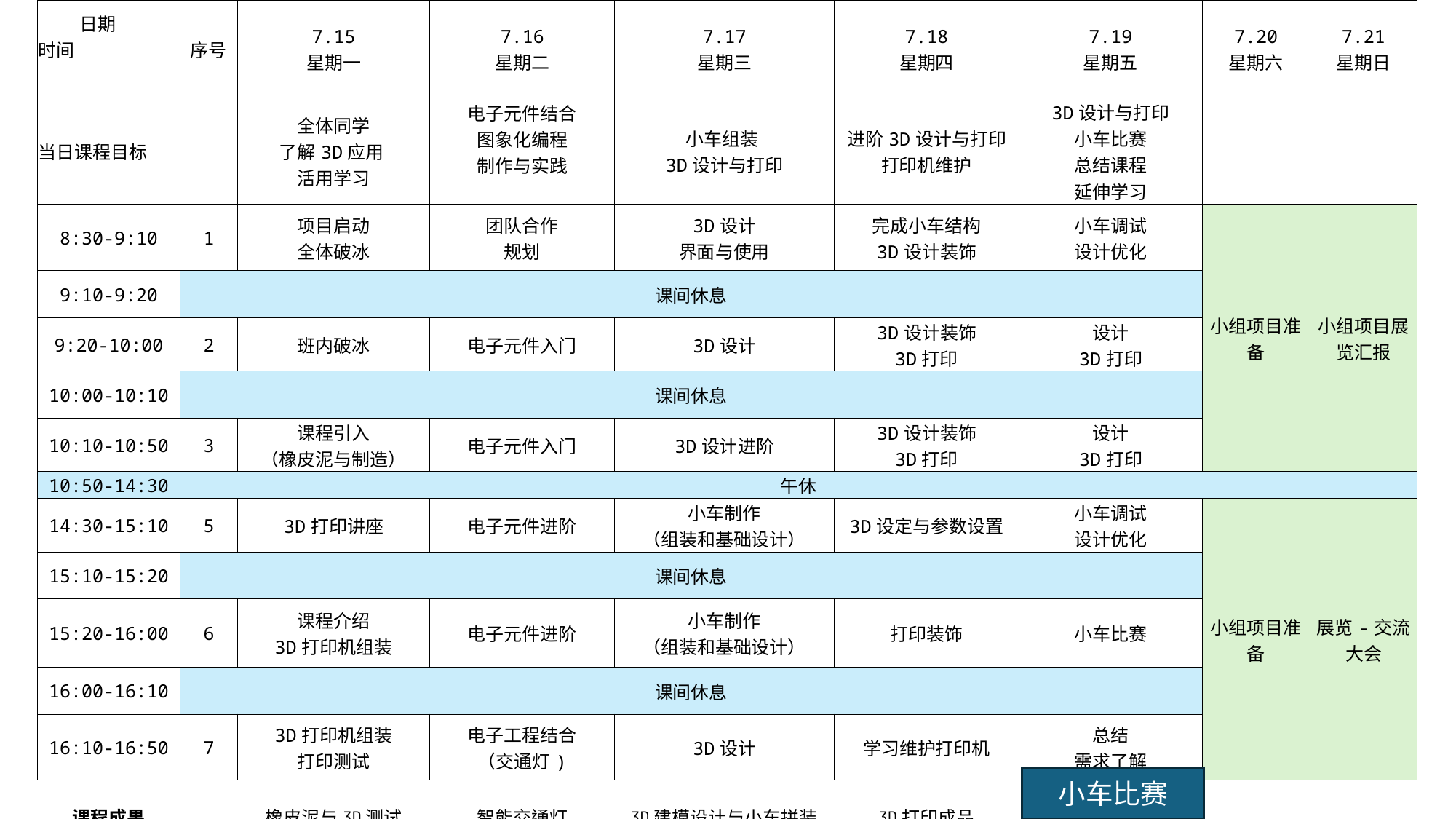

| 日期 时间 | 序号 | 7.15 星期一 | 7.16 星期二 | 7.17 星期三 | 7.18 星期四 | 7.19 星期五 | 7.20 星期六 | 7.21 星期日 |
| --- | --- | --- | --- | --- | --- | --- | --- | --- |
| 当日课程目标 |  | 全体同学 了解3D应用 活用学习 | 电子元件结合 图象化编程 制作与实践 | 小车组装 3D设计与打印 | 进阶3D设计与打印 打印机维护 | 3D设计与打印 小车比赛 总结课程 延伸学习 |  |  |
| 8:30-9:10 | 1 | 项目启动 全体破冰 | 团队合作 规划 | 3D设计 界面与使用 | 完成小车结构 3D设计装饰 | 小车调试 设计优化 | 小组项目准备 | 小组项目展览汇报 |
| 9:10-9:20 | 课间休息 |  |  |  |  |  |  |  |
| 9:20-10:00 | 2 | 班内破冰 | 电子元件入门 | 3D设计 | 3D设计装饰 3D打印 | 设计 3D打印 |  |  |
| 10:00-10:10 | 课间休息 |  |  |  |  |  |  |  |
| 10:10-10:50 | 3 | 课程引入 （橡皮泥与制造） | 电子元件入门 | 3D设计进阶 | 3D设计装饰 3D打印 | 设计 3D打印 |  |  |
| 10:50-14:30 | 午休 |  |  |  |  |  |  |  |
| 14:30-15:10 | 5 | 3D打印讲座 | 电子元件进阶 | 小车制作 （组装和基础设计） | 3D设定与参数设置 | 小车调试 设计优化 | 小组项目准备 | 展览-交流大会 |
| 15:10-15:20 | 课间休息 |  |  |  |  |  |  |  |
| 15:20-16:00 | 6 | 课程介绍 3D打印机组装 | 电子元件进阶 | 小车制作 （组装和基础设计） | 打印装饰 | 小车比赛 |  |  |
| 16:00-16:10 | 课间休息 |  |  |  |  |  |  |  |
| 16:10-16:50 | 7 | 3D打印机组装 打印测试 | 电子工程结合 （交通灯) | 3D设计 | 学习维护打印机 | 总结 需求了解 |  |  |
|  |  |  |  |  |  |  |  |  |
| 课程成果 |  | 橡皮泥与3D测试 | 智能交通灯 | 3D建模设计与小车拼装 | 3D打印成品 | 小车避障／循迹任务 |  |  |
小车比赛